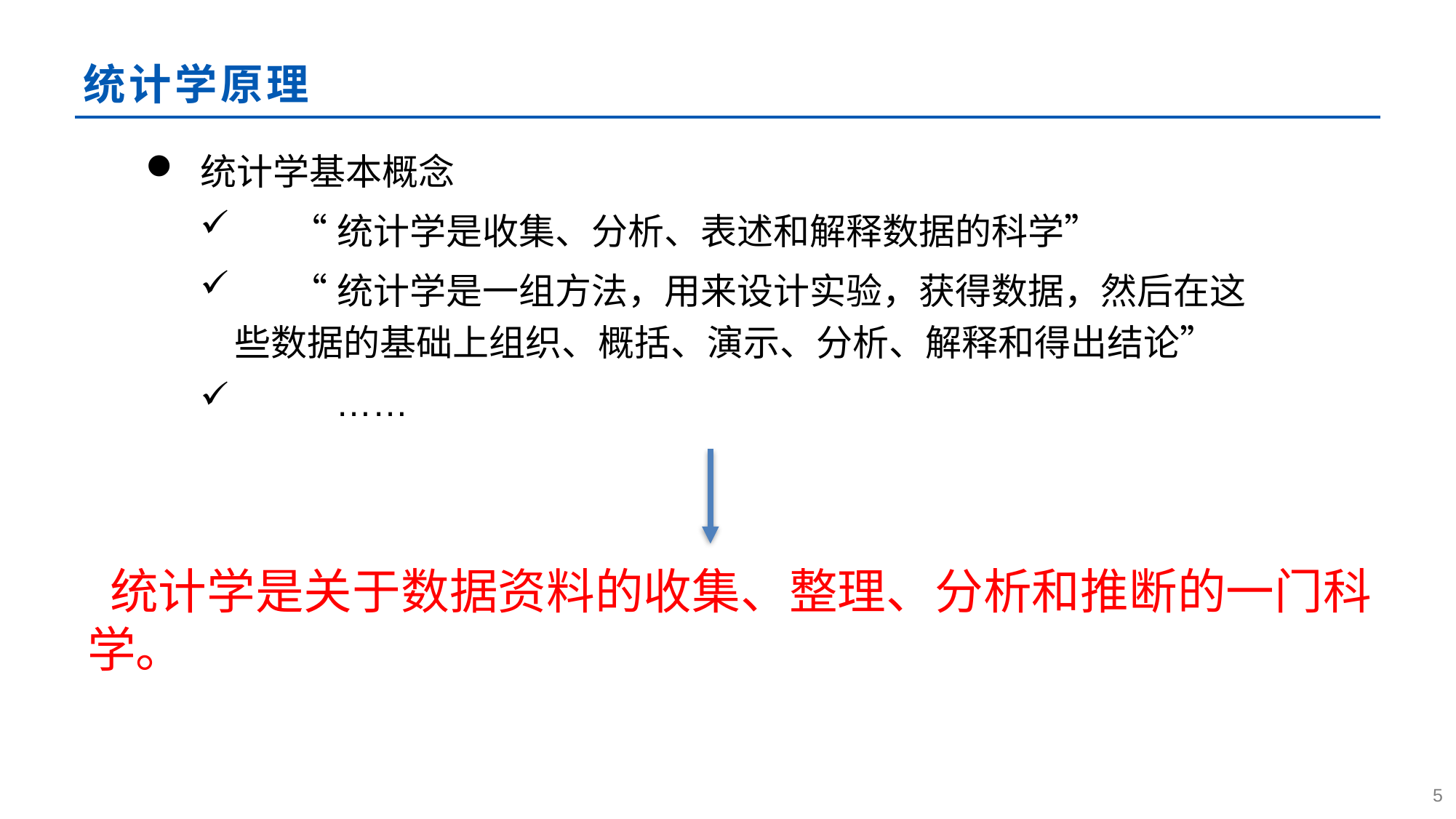

# 统计学原理
统计学基本概念
       “统计学是收集、分析、表述和解释数据的科学”
       “统计学是一组方法，用来设计实验，获得数据，然后在这些数据的基础上组织、概括、演示、分析、解释和得出结论”
          ……

 统计学是关于数据资料的收集、整理、分析和推断的一门科学。
5